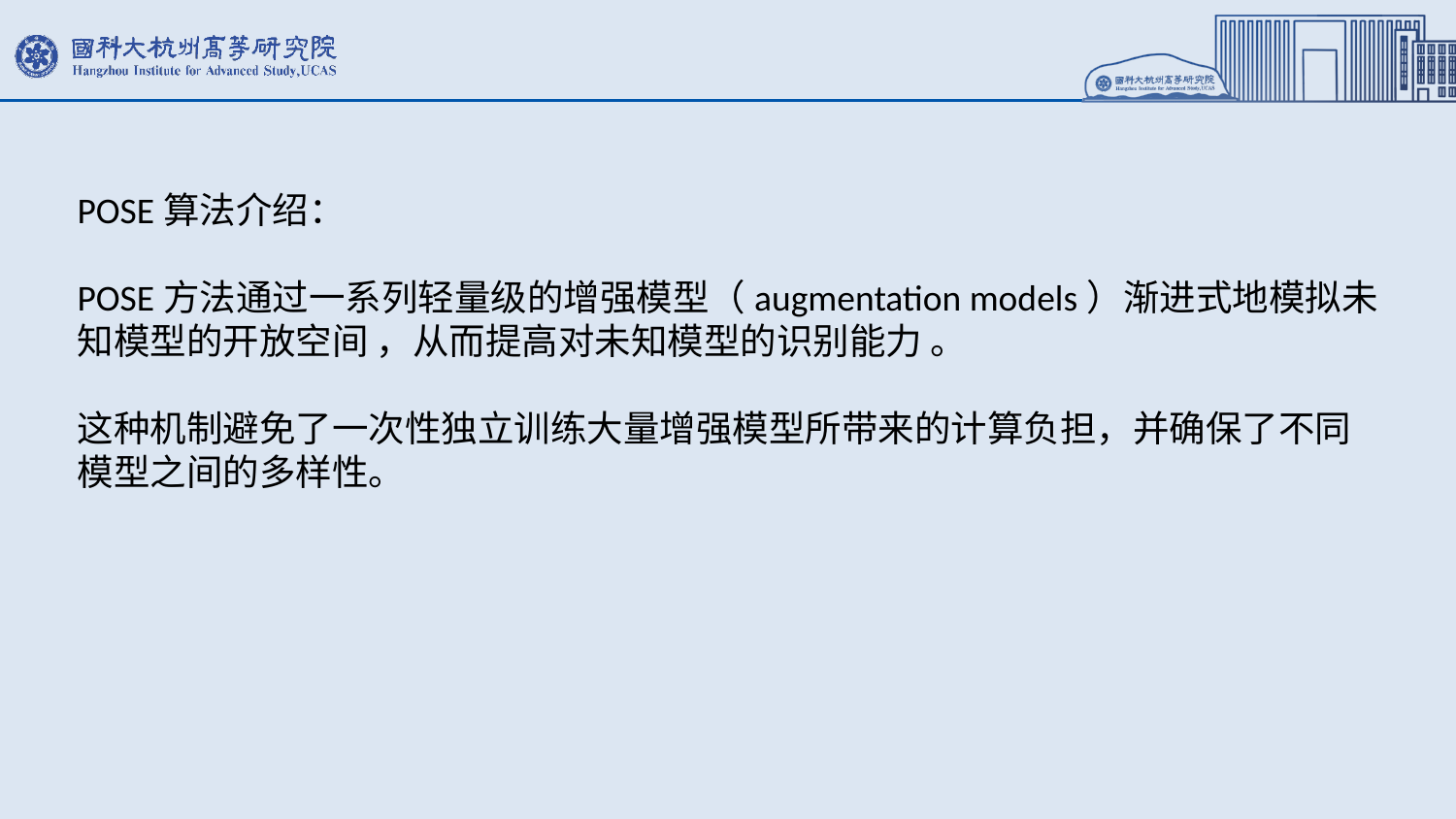

POSE算法介绍：

POSE方法通过一系列轻量级的增强模型（augmentation models）渐进式地模拟未知模型的开放空间 ，从而提高对未知模型的识别能力 。

这种机制避免了一次性独立训练大量增强模型所带来的计算负担，并确保了不同模型之间的多样性。